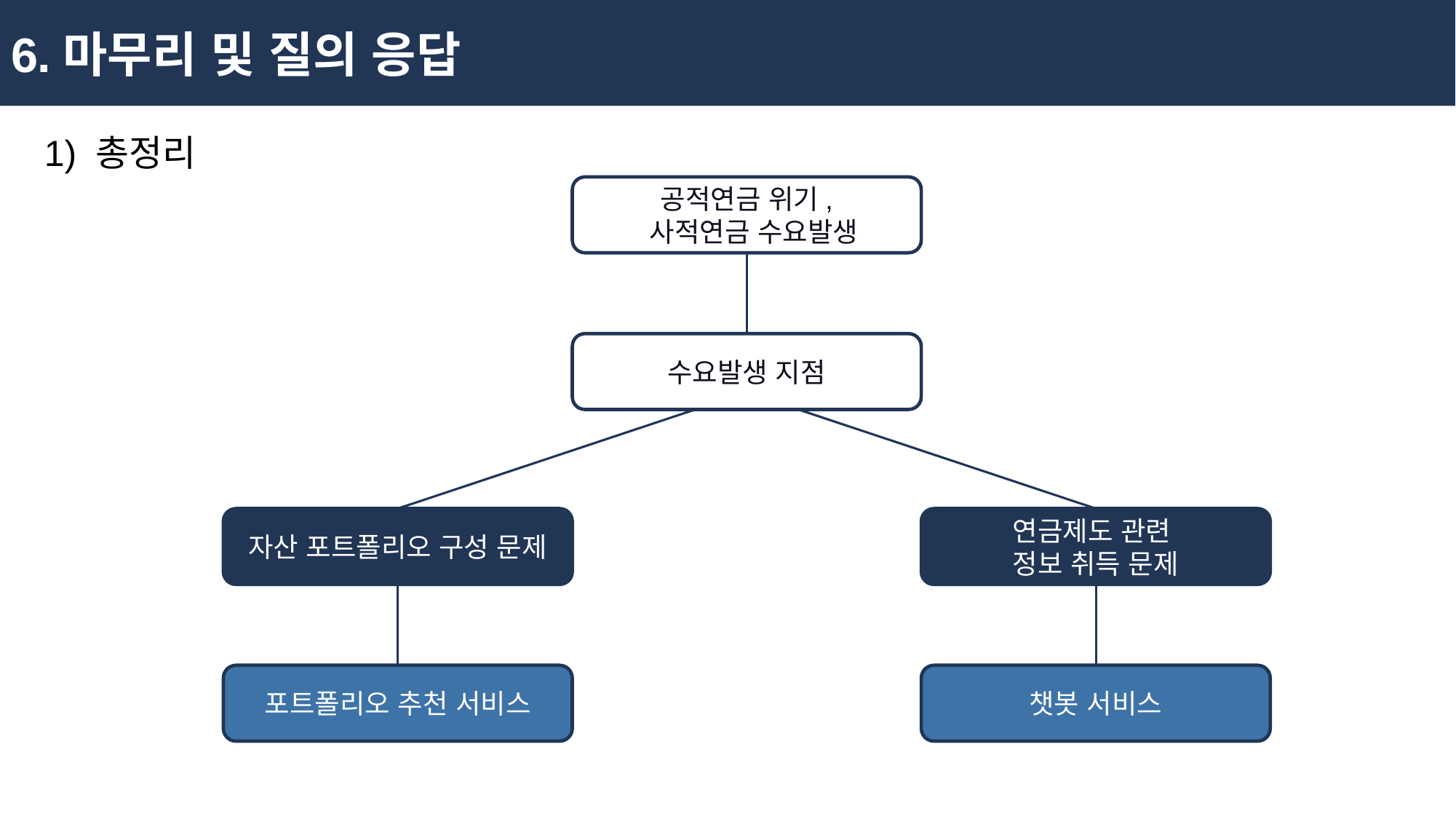

6.마무리 및 질의 응답
1) 총정리
공적연금 위기,
 사적연금 수요발생
수요발생 지점
자산 포트폴리오 구성 문제
연금제도 관련
정보 취득 문제
챗봇 서비스
포트폴리오 추천 서비스